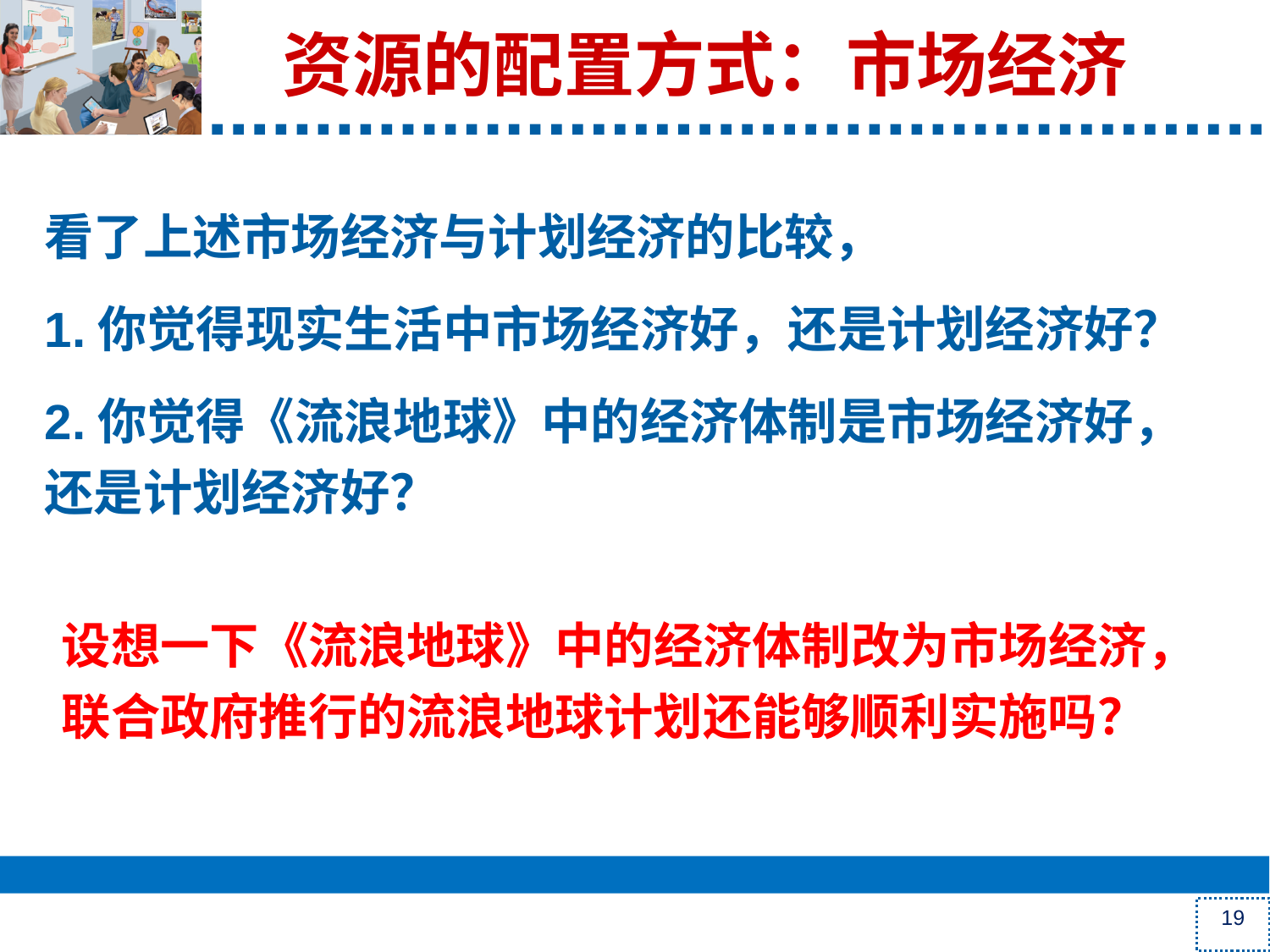

# 资源的配置方式：市场经济

看了上述市场经济与计划经济的比较，
1.你觉得现实生活中市场经济好，还是计划经济好？
2.你觉得《流浪地球》中的经济体制是市场经济好，还是计划经济好？
设想一下《流浪地球》中的经济体制改为市场经济，联合政府推行的流浪地球计划还能够顺利实施吗？

19